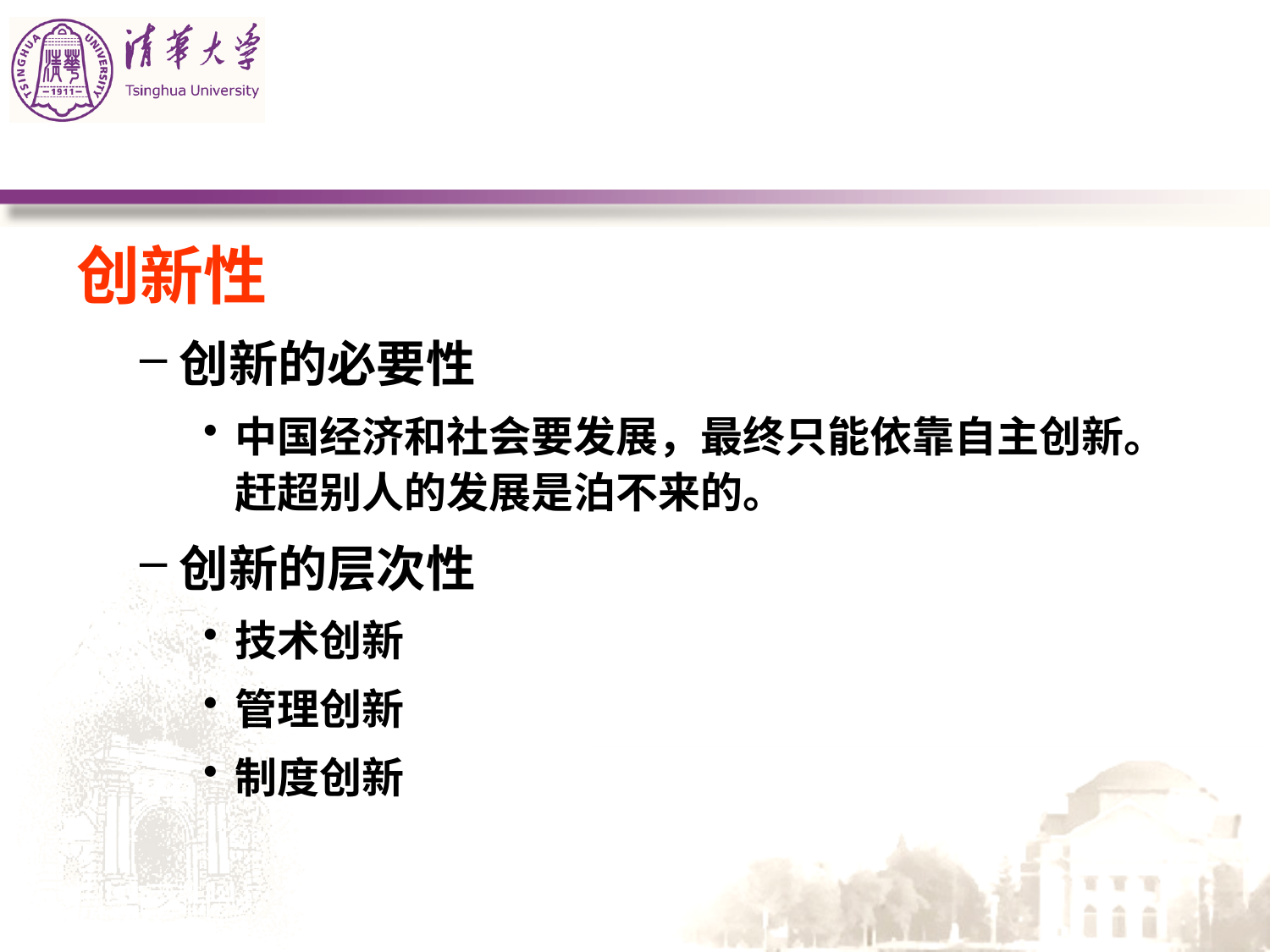

#
创新性
创新的必要性
中国经济和社会要发展，最终只能依靠自主创新。赶超别人的发展是泊不来的。
创新的层次性
技术创新
管理创新
制度创新